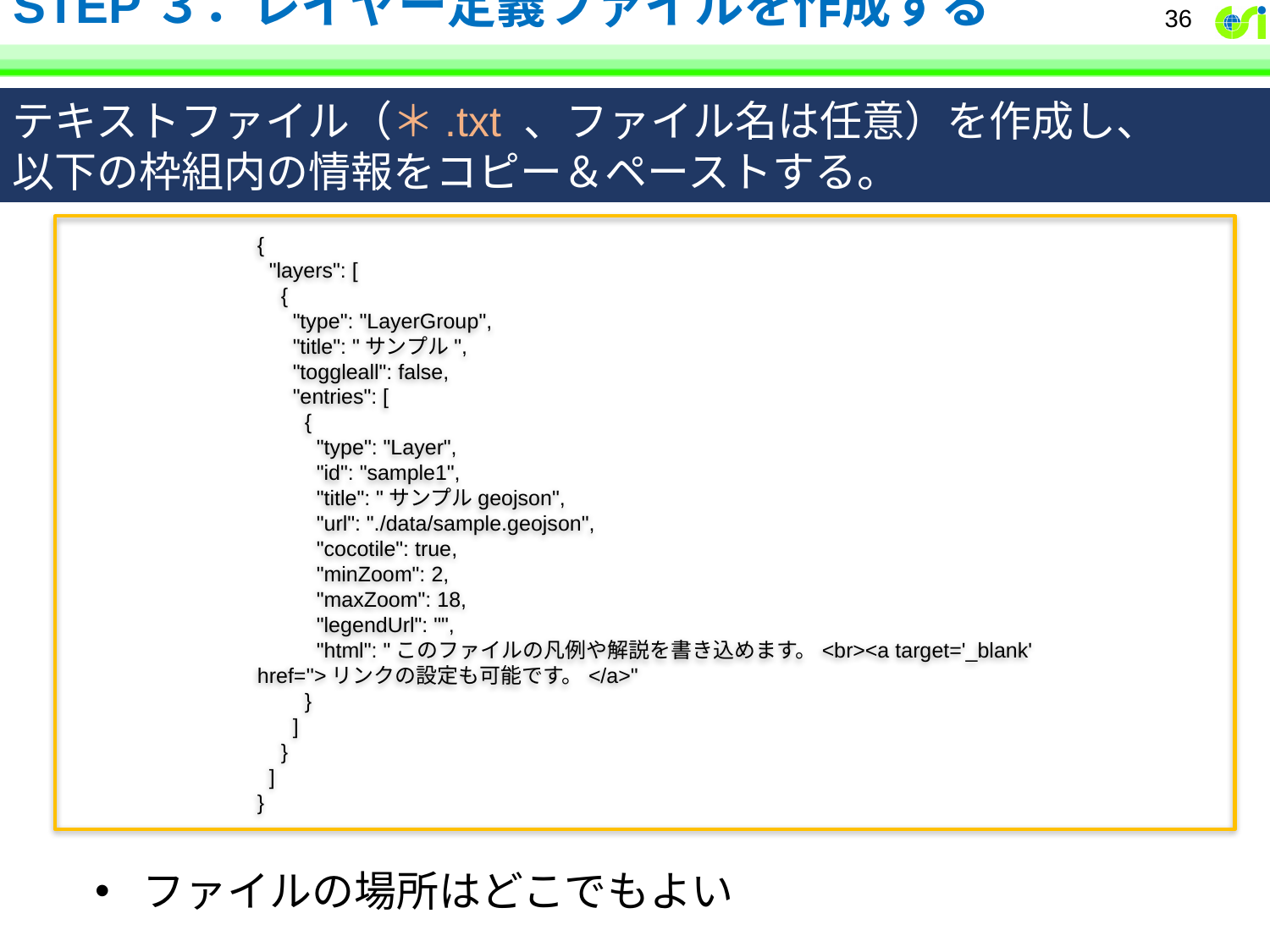

# STEP３．レイヤー定義ファイルを作成する
36
テキストファイル（＊.txt 、ファイル名は任意）を作成し、
以下の枠組内の情報をコピー＆ペーストする。
{
  "layers": [
    {
      "type": "LayerGroup",
      "title": "サンプル",
      "toggleall": false,
      "entries": [
        {
          "type": "Layer",
          "id": "sample1",
          "title": "サンプルgeojson",
          "url": "./data/sample.geojson",
          "cocotile": true,
          "minZoom": 2,
          "maxZoom": 18,
          "legendUrl": "",
          "html": "このファイルの凡例や解説を書き込めます。<br><a target='_blank' href=''>リンクの設定も可能です。</a>"
        }
      ]
    }
  ]
}
ファイルの場所はどこでもよい